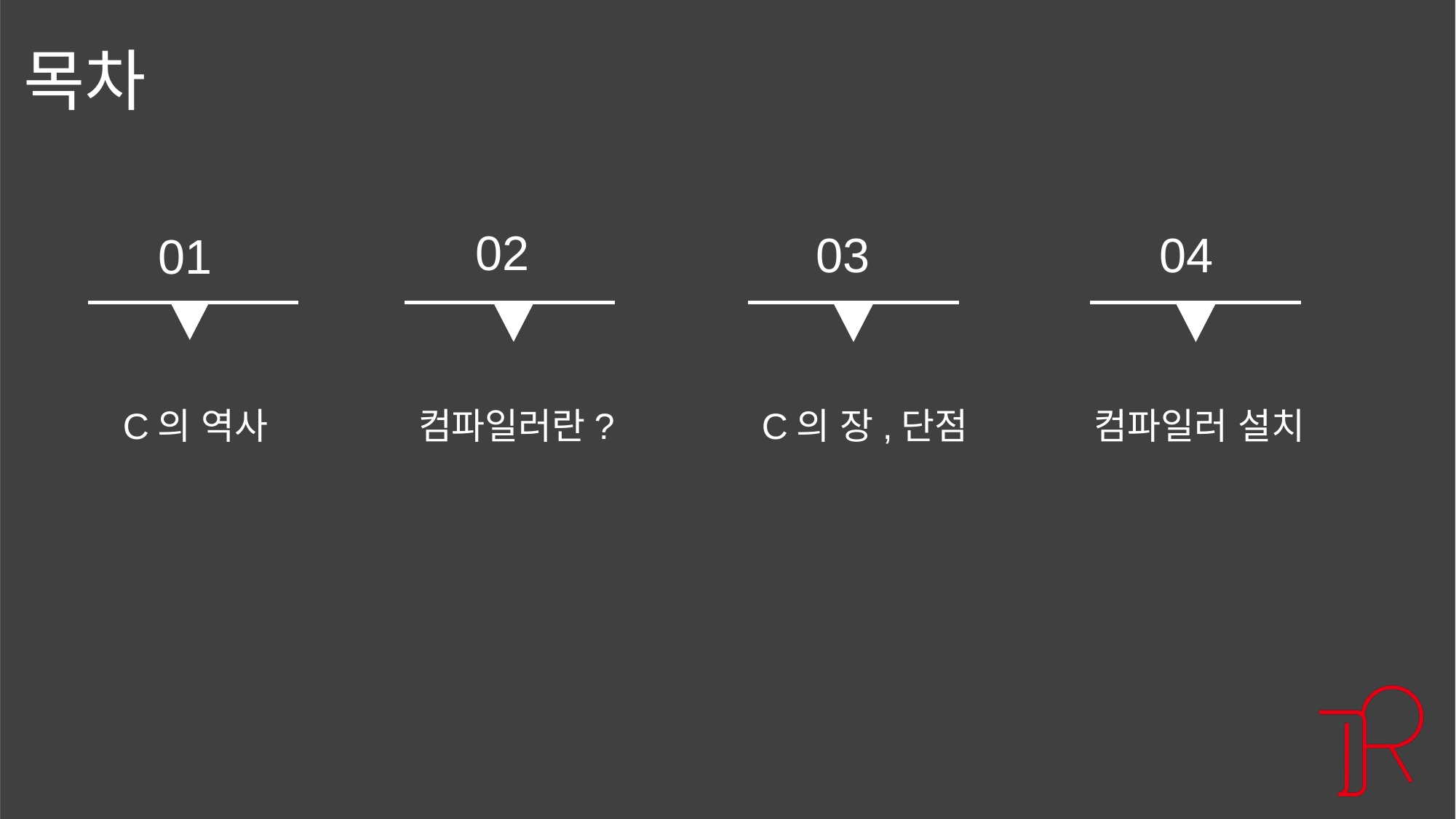

목차
02
03
04
01

C의 역사
컴파일러란?
C의 장,단점
컴파일러 설치